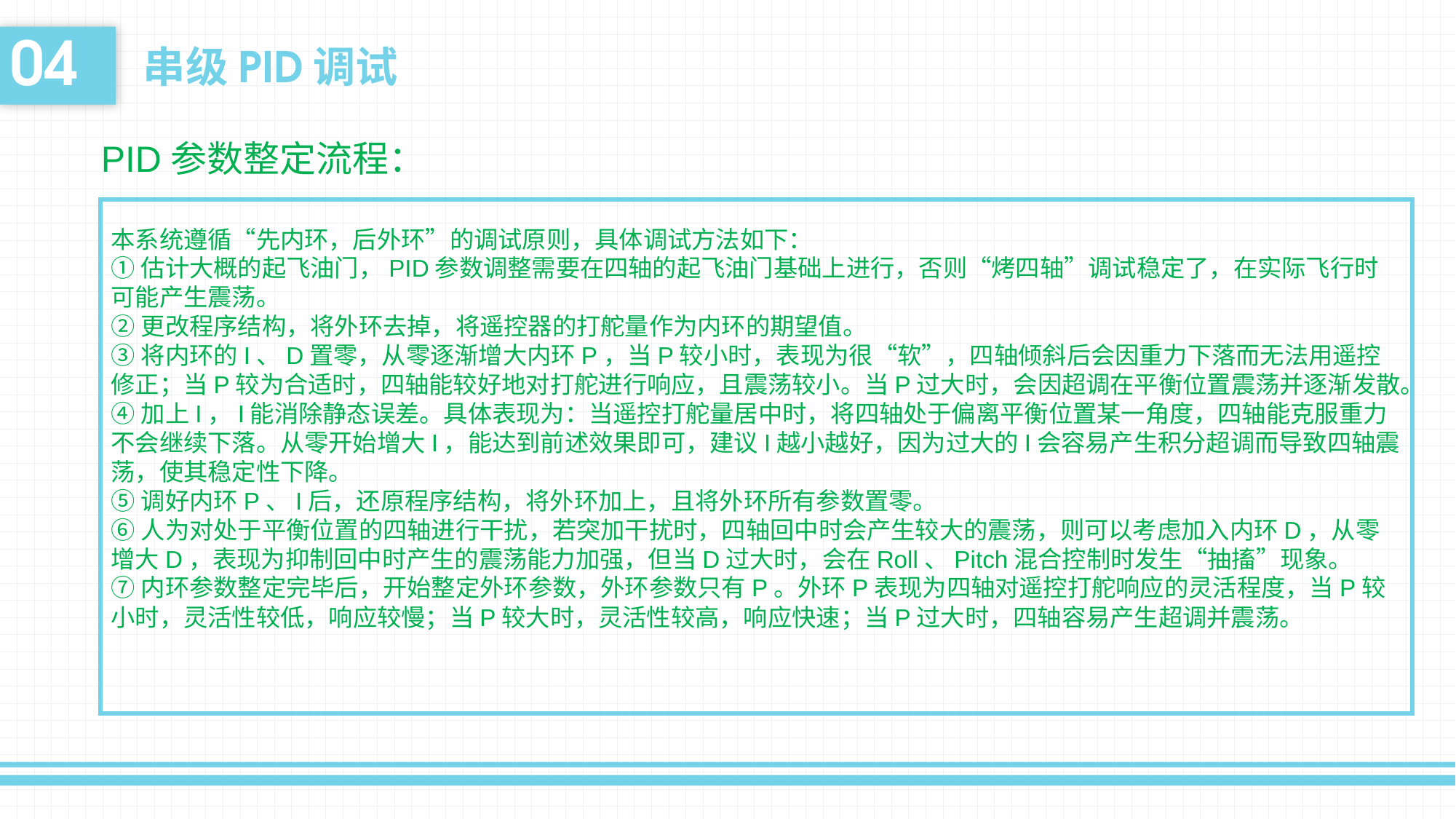

04
串级PID调试
PID参数整定流程：
本系统遵循“先内环，后外环”的调试原则，具体调试方法如下：
①估计大概的起飞油门，PID参数调整需要在四轴的起飞油门基础上进行，否则“烤四轴”调试稳定了，在实际飞行时可能产生震荡。
②更改程序结构，将外环去掉，将遥控器的打舵量作为内环的期望值。
③将内环的I、D置零，从零逐渐增大内环P，当P较小时，表现为很“软”，四轴倾斜后会因重力下落而无法用遥控修正；当P较为合适时，四轴能较好地对打舵进行响应，且震荡较小。当P过大时，会因超调在平衡位置震荡并逐渐发散。
④加上I，I能消除静态误差。具体表现为：当遥控打舵量居中时，将四轴处于偏离平衡位置某一角度，四轴能克服重力不会继续下落。从零开始增大I，能达到前述效果即可，建议I越小越好，因为过大的I会容易产生积分超调而导致四轴震荡，使其稳定性下降。
⑤调好内环P、I后，还原程序结构，将外环加上，且将外环所有参数置零。
⑥人为对处于平衡位置的四轴进行干扰，若突加干扰时，四轴回中时会产生较大的震荡，则可以考虑加入内环D，从零增大D，表现为抑制回中时产生的震荡能力加强，但当D过大时，会在Roll、Pitch混合控制时发生“抽搐”现象。
⑦内环参数整定完毕后，开始整定外环参数，外环参数只有P。外环P表现为四轴对遥控打舵响应的灵活程度，当P较小时，灵活性较低，响应较慢；当P较大时，灵活性较高，响应快速；当P过大时，四轴容易产生超调并震荡。